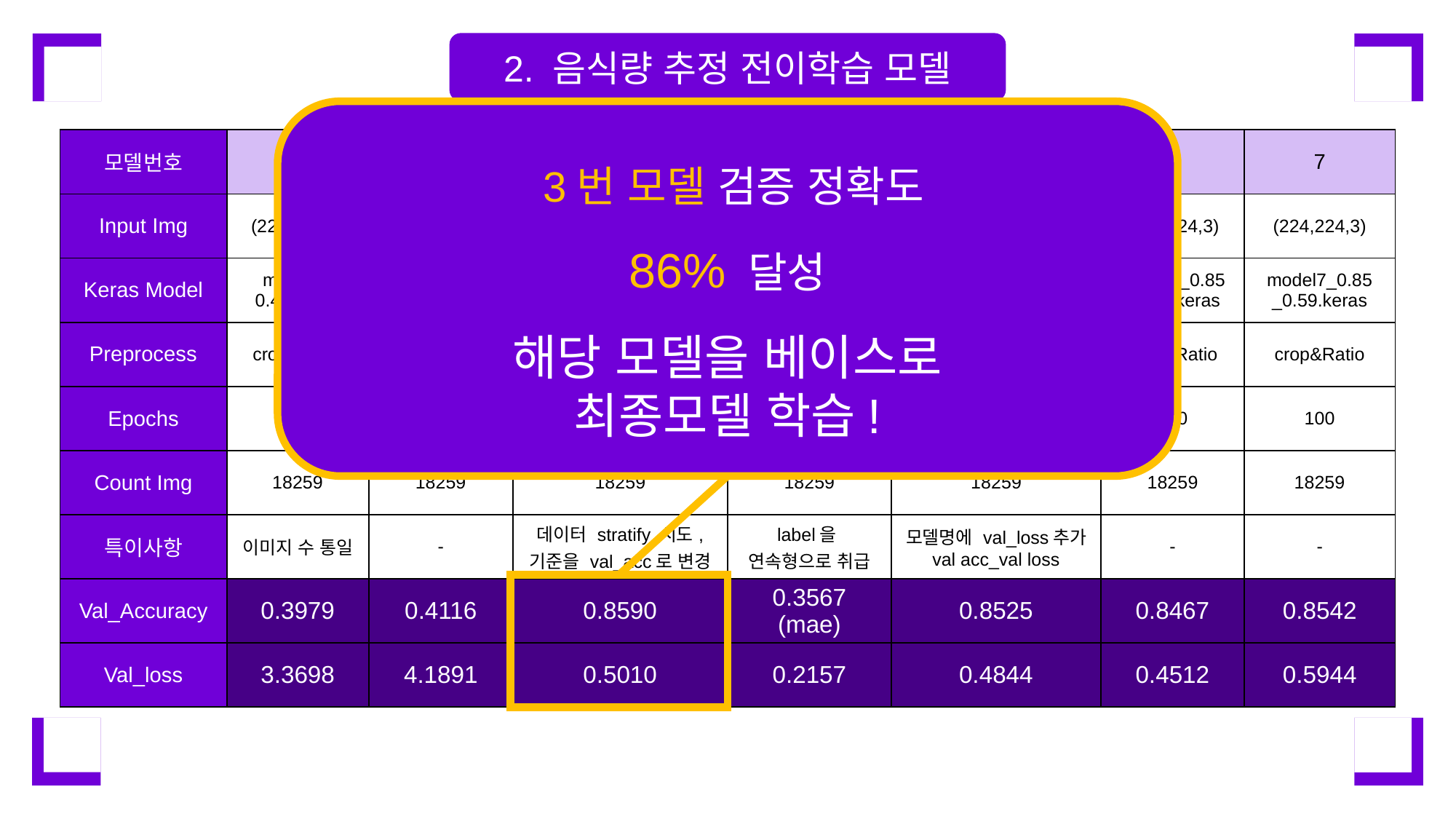

2. 음식량 추정 전이학습 모델

 3번 모델 검증 정확도
86% 달성
해당 모델을 베이스로
최종모델 학습!

| 모델번호 | 1 | 2 | 3 | 4 | 5 | 6 | 7 |
| --- | --- | --- | --- | --- | --- | --- | --- |
| Input Img | (224,224,3) | (224,224,3) | (224,224,3) | (224,224,3) | (224,224,3) | (224,224,3) | (224,224,3) |
| Keras Model | model1\_ 0.40.keras | model2\_ 0.41.keras | model3\_ 0.86.keras | model4\_ 0.36.keras | model5\_0.85 \_0.48.keras | model6\_0.85 \_0.45.keras | model7\_0.85 \_0.59.keras |
| Preprocess | crop&Ratio | crop&Ratio | crop&Ratio | crop&Ratio | crop&Ratio | crop&Ratio | crop&Ratio |
| Epochs | 100 | 100 | 100 | 100 | 100 | 100 | 100 |
| Count Img | 18259 | 18259 | 18259 | 18259 | 18259 | 18259 | 18259 |
| 특이사항 | 이미지 수 통일 | - | 데이터 stratify 시도, 기준을 val\_acc로 변경 | label을 연속형으로 취급 | 모델명에 val\_loss추가 val acc\_val loss | - | - |
| Val\_Accuracy | 0.3979 | 0.4116 | 0.8590 | 0.3567 (mae) | 0.8525 | 0.8467 | 0.8542 |
| Val\_loss | 3.3698 | 4.1891 | 0.5010 | 0.2157 | 0.4844 | 0.4512 | 0.5944 |